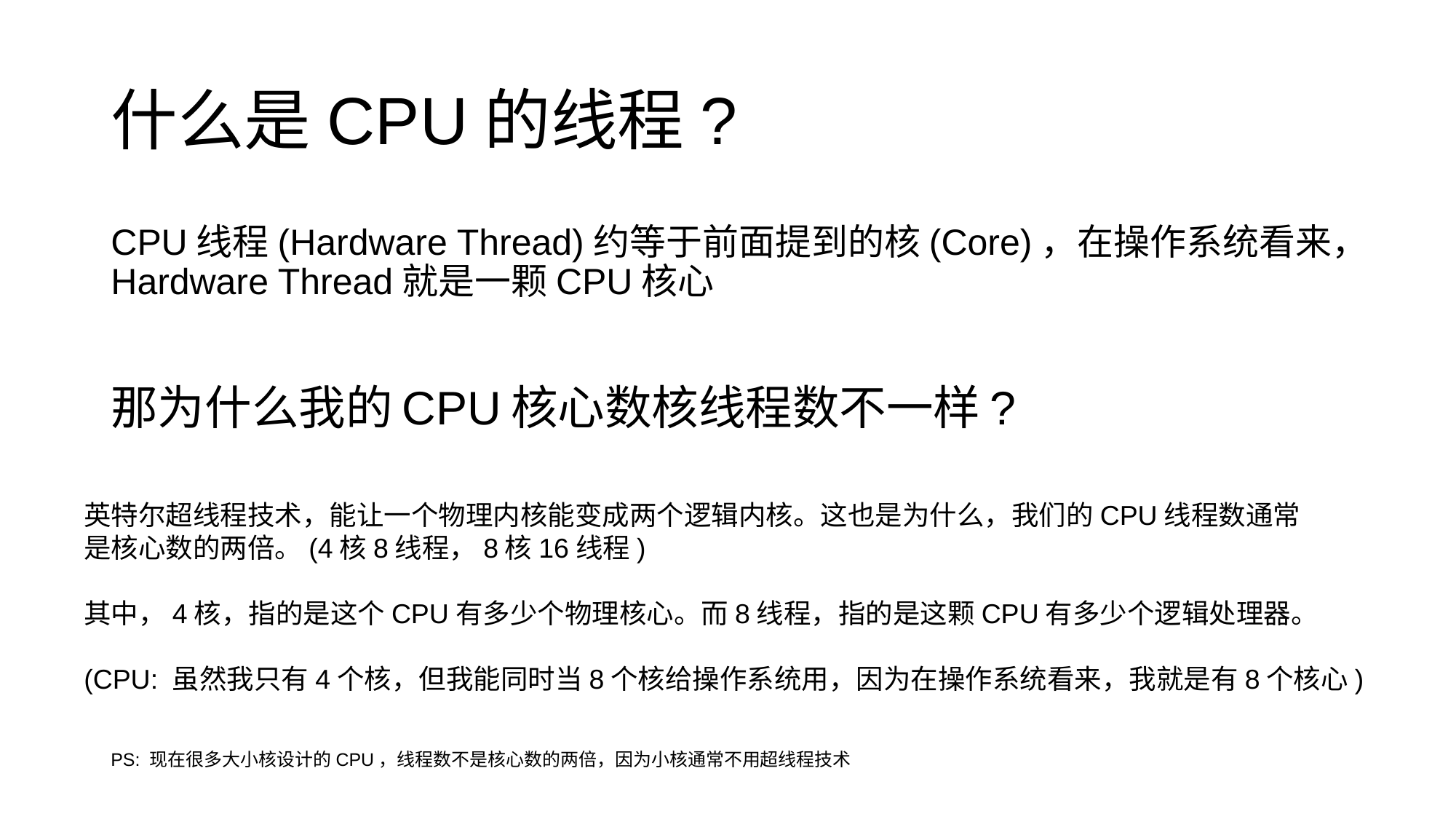

# 什么是CPU的线程?
CPU线程(Hardware Thread)约等于前面提到的核(Core)，在操作系统看来，Hardware Thread就是一颗CPU核心
那为什么我的CPU核心数核线程数不一样?
英特尔超线程技术，能让一个物理内核能变成两个逻辑内核。这也是为什么，我们的CPU线程数通常
是核心数的两倍。(4核8线程，8核16线程)

其中，4核，指的是这个CPU有多少个物理核心。而8线程，指的是这颗CPU有多少个逻辑处理器。
(CPU: 虽然我只有4个核，但我能同时当8个核给操作系统用，因为在操作系统看来，我就是有8个核心)
PS: 现在很多大小核设计的CPU，线程数不是核心数的两倍，因为小核通常不用超线程技术